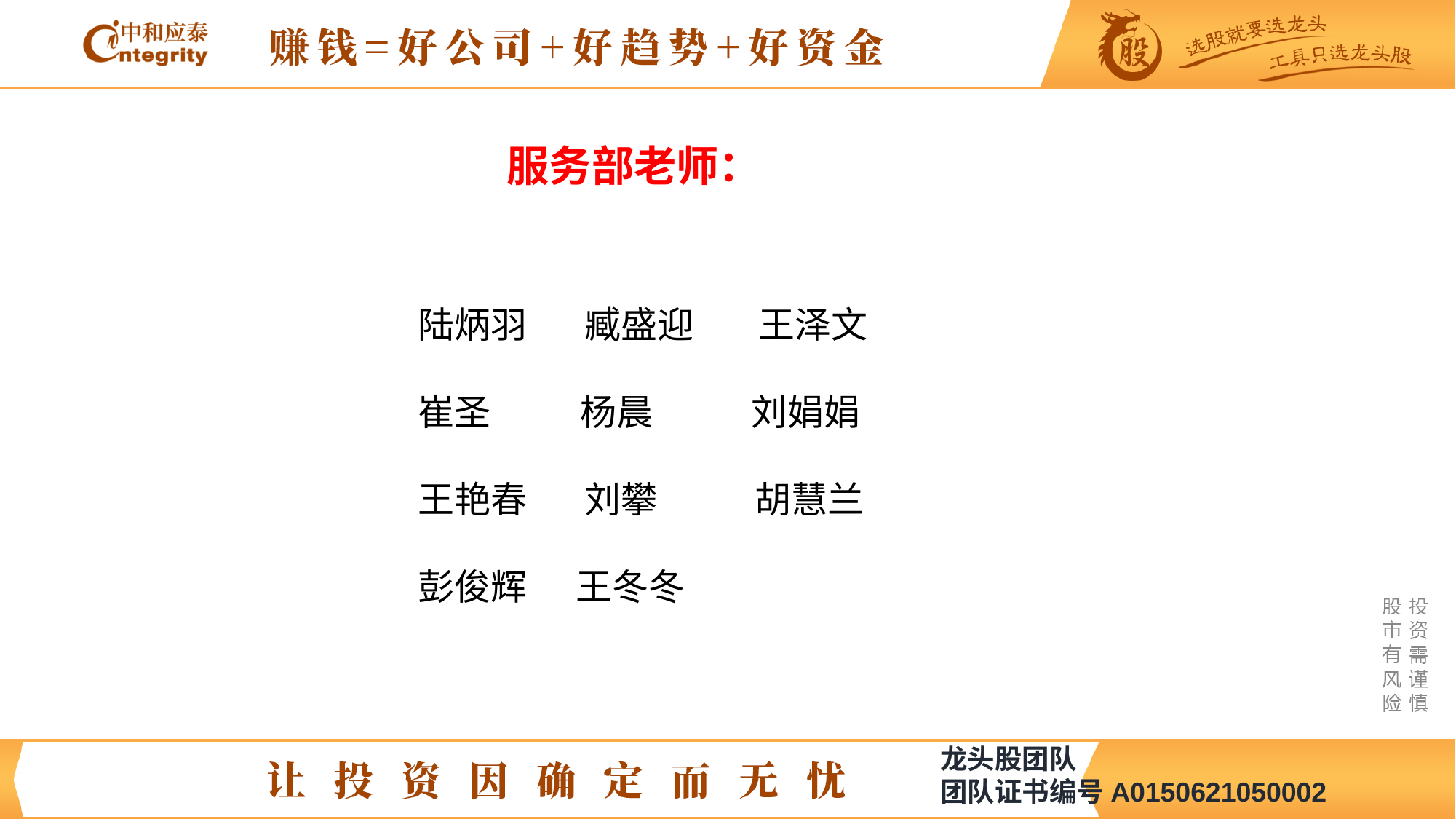

服务部老师：
陆炳羽       臧盛迎        王泽文
崔圣           杨晨            刘娟娟
王艳春       刘攀            胡慧兰
彭俊辉      王冬冬
龙头股团队
团队证书编号A0150621050002